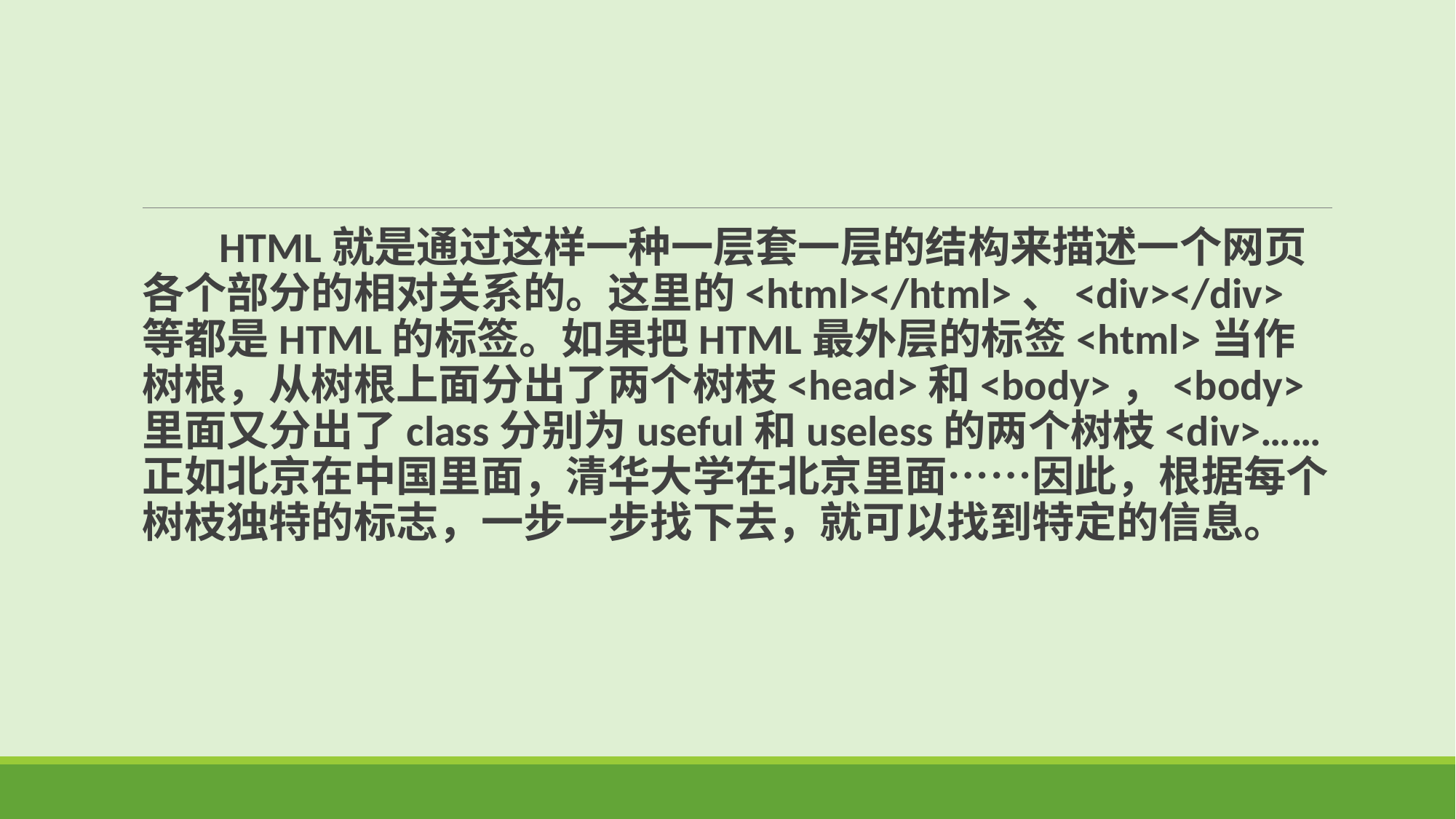

HTML就是通过这样一种一层套一层的结构来描述一个网页各个部分的相对关系的。这里的<html></html>、<div></div>等都是HTML的标签。如果把HTML最外层的标签<html>当作树根，从树根上面分出了两个树枝<head>和<body>，<body>里面又分出了class分别为useful和useless的两个树枝<div>……正如北京在中国里面，清华大学在北京里面……因此，根据每个树枝独特的标志，一步一步找下去，就可以找到特定的信息。